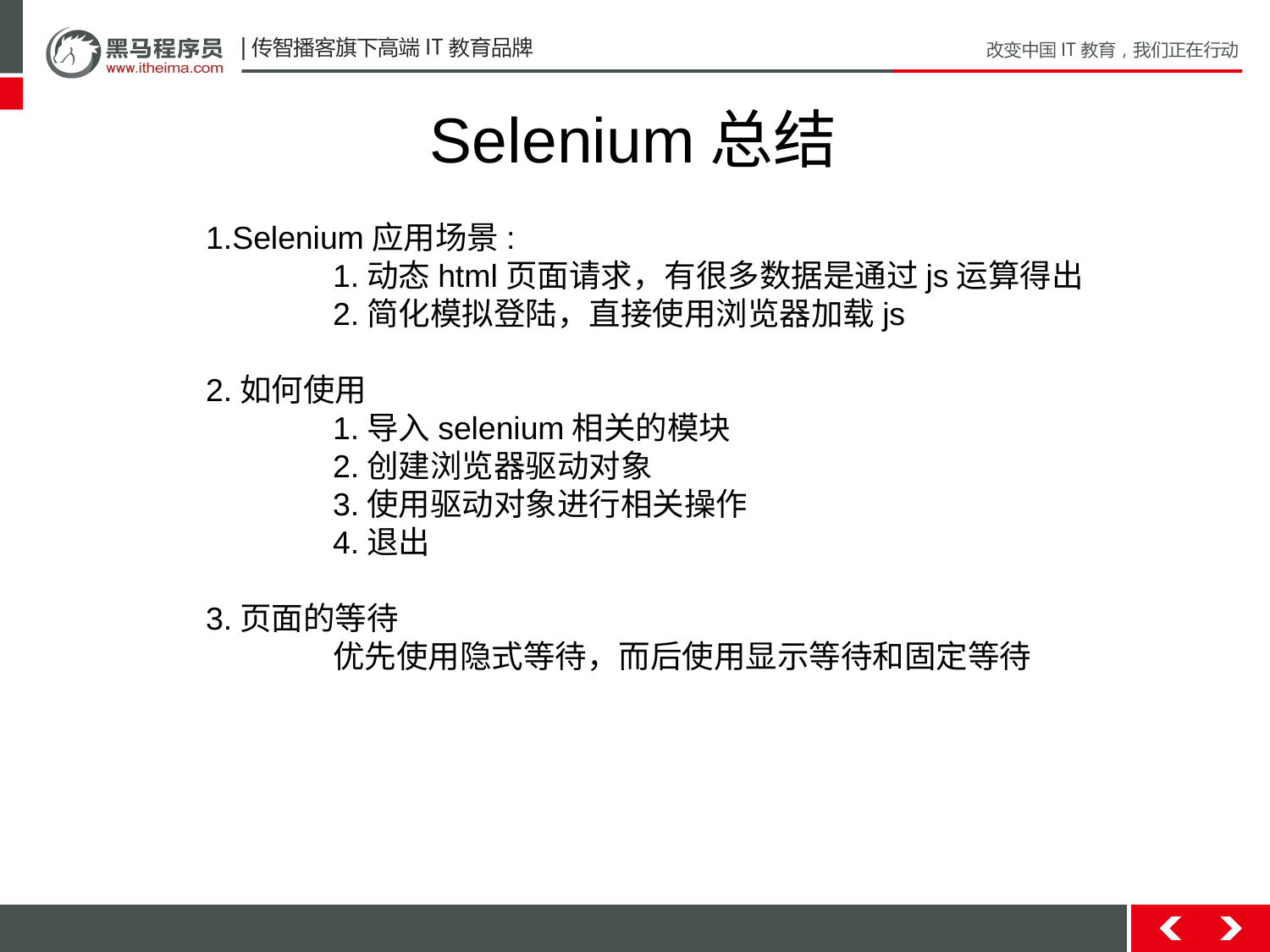

# Selenium总结
1.Selenium应用场景:
	1.动态html页面请求，有很多数据是通过js运算得出
	2.简化模拟登陆，直接使用浏览器加载js

2.如何使用
	1.导入selenium相关的模块
	2.创建浏览器驱动对象
	3.使用驱动对象进行相关操作
	4.退出

3.页面的等待
	优先使用隐式等待，而后使用显示等待和固定等待